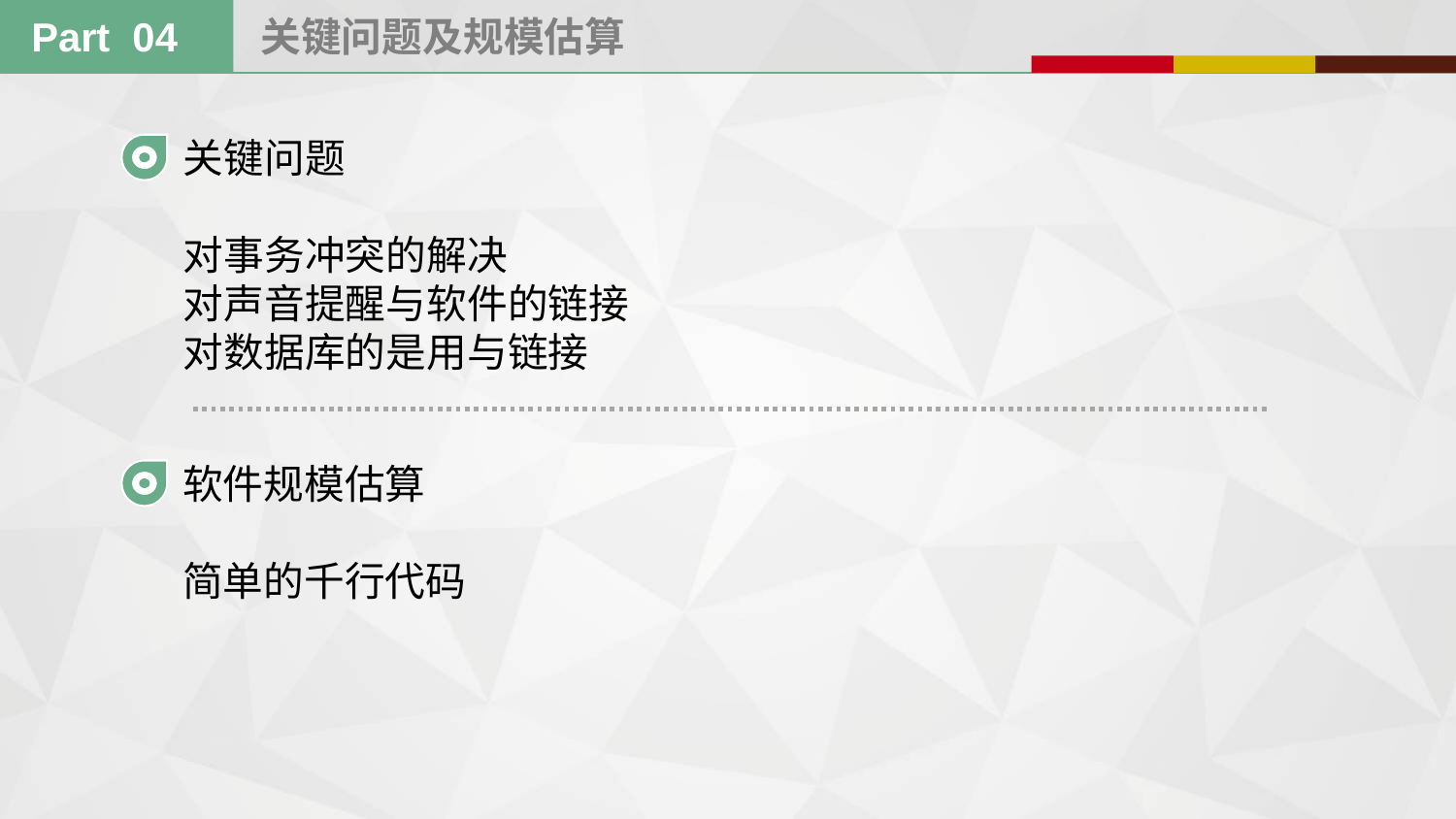

Part  04
关键问题及规模估算

关键问题

对事务冲突的解决
对声音提醒与软件的链接
对数据库的是用与链接

软件规模估算
简单的千行代码